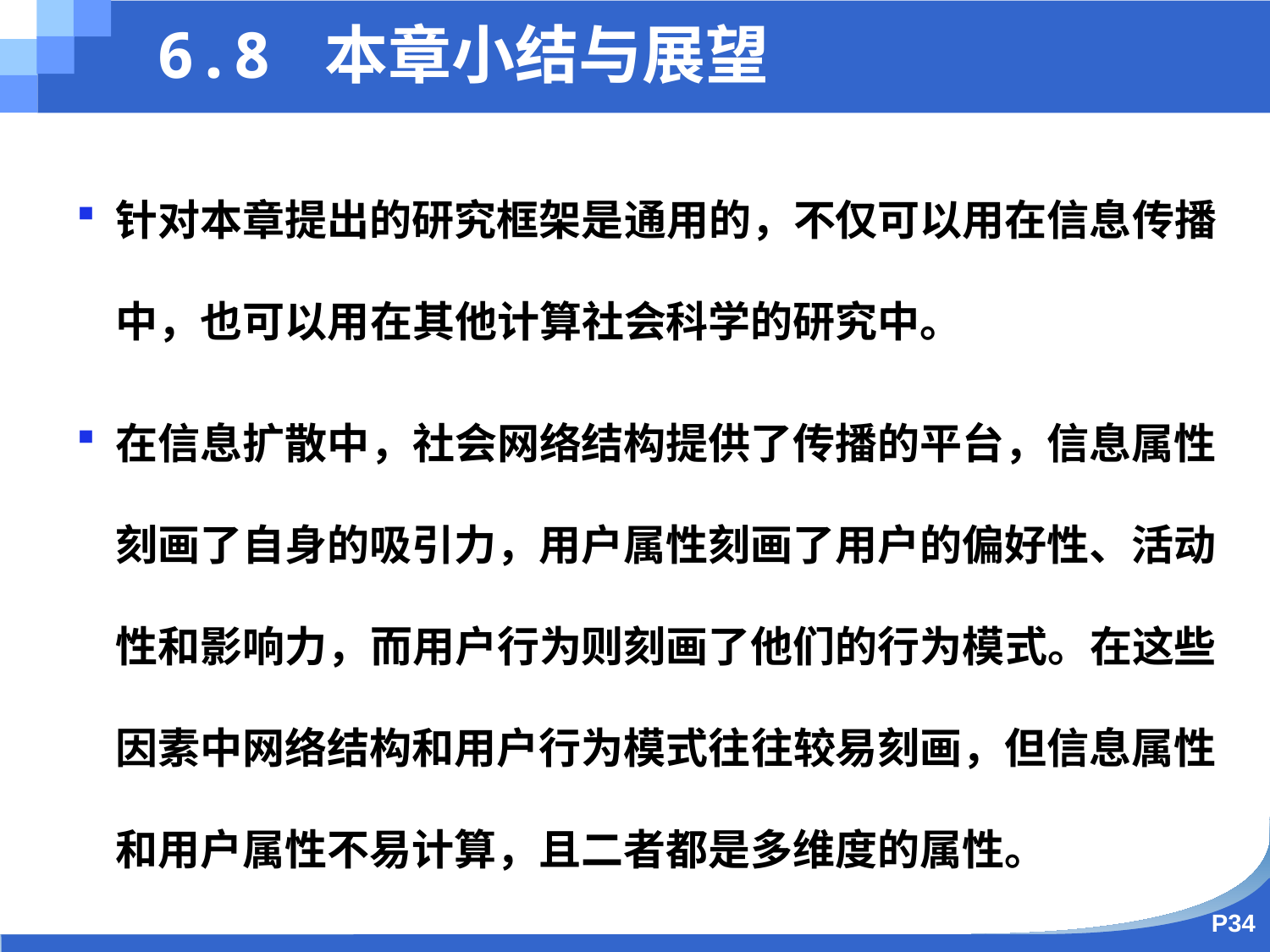

6.8 本章小结与展望
针对本章提出的研究框架是通用的，不仅可以用在信息传播中，也可以用在其他计算社会科学的研究中。
在信息扩散中，社会网络结构提供了传播的平台，信息属性刻画了自身的吸引力，用户属性刻画了用户的偏好性、活动性和影响力，而用户行为则刻画了他们的行为模式。在这些因素中网络结构和用户行为模式往往较易刻画，但信息属性和用户属性不易计算，且二者都是多维度的属性。
P34